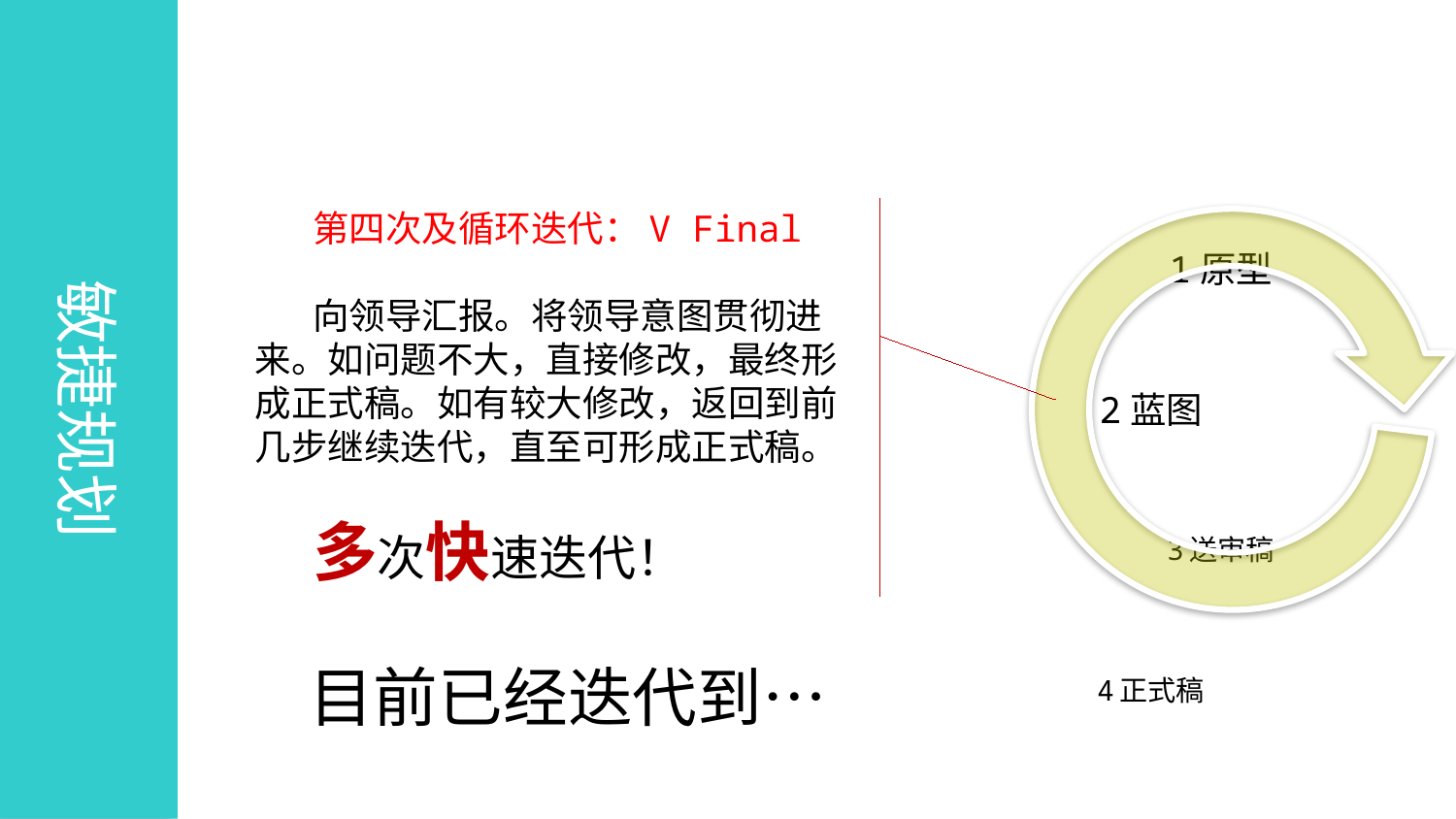

敏捷规划
1原型
2蓝图
4正式稿
3送审稿

第四次及循环迭代：V Final

向领导汇报。将领导意图贯彻进来。如问题不大，直接修改，最终形成正式稿。如有较大修改，返回到前几步继续迭代，直至可形成正式稿。

多次快速迭代！
目前已经迭代到…